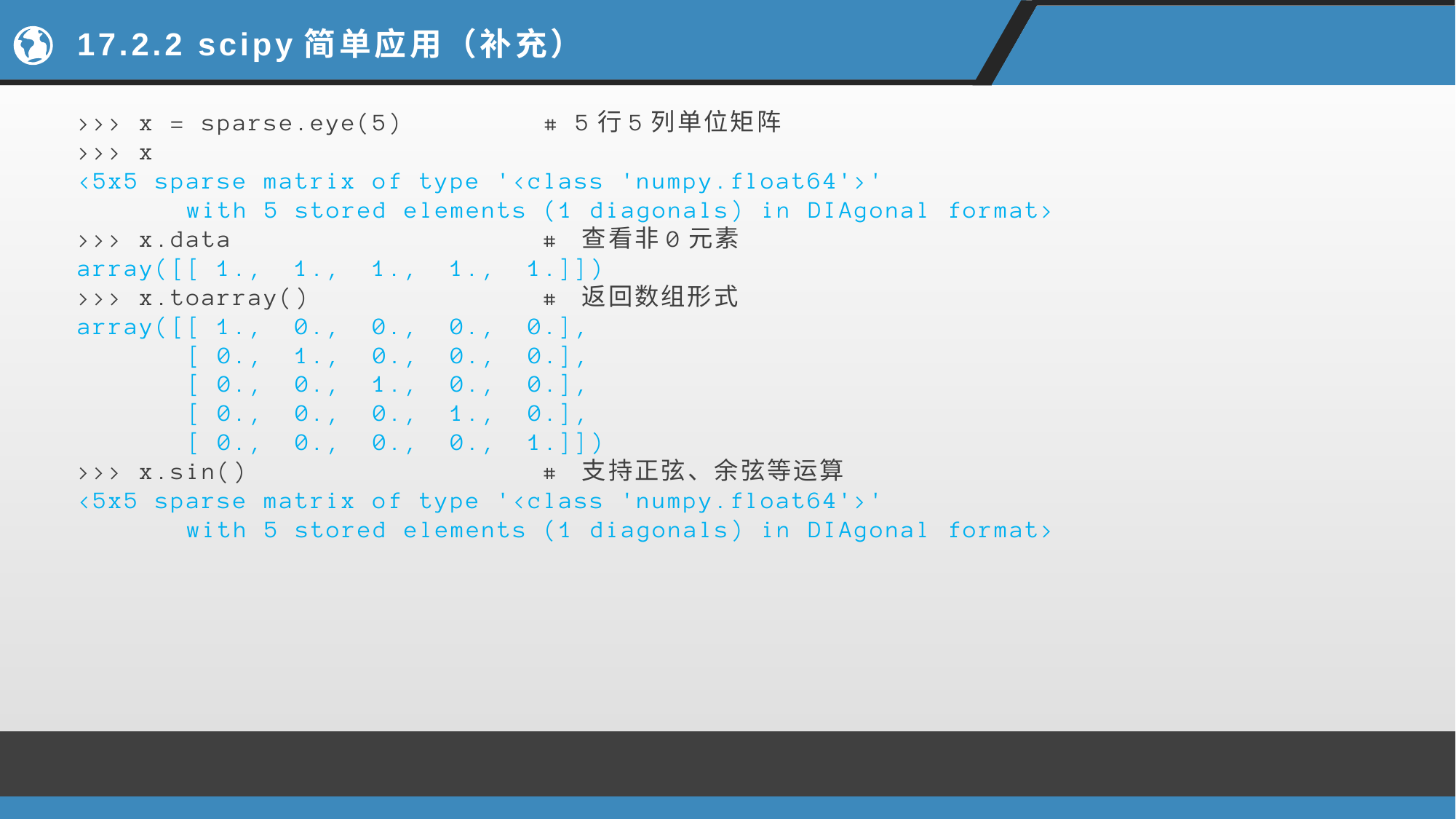

# 17.2.2 scipy简单应用（补充）

>>> x = sparse.eye(5)         # 5行5列单位矩阵
>>> x
<5x5 sparse matrix of type '<class 'numpy.float64'>'
	with 5 stored elements (1 diagonals) in DIAgonal format>
>>> x.data                    # 查看非0元素
array([[ 1.,  1.,  1.,  1.,  1.]])
>>> x.toarray()               # 返回数组形式
array([[ 1.,  0.,  0.,  0.,  0.],
       [ 0.,  1.,  0.,  0.,  0.],
       [ 0.,  0.,  1.,  0.,  0.],
       [ 0.,  0.,  0.,  1.,  0.],
       [ 0.,  0.,  0.,  0.,  1.]])
>>> x.sin()                   # 支持正弦、余弦等运算
<5x5 sparse matrix of type '<class 'numpy.float64'>'
	with 5 stored elements (1 diagonals) in DIAgonal format>